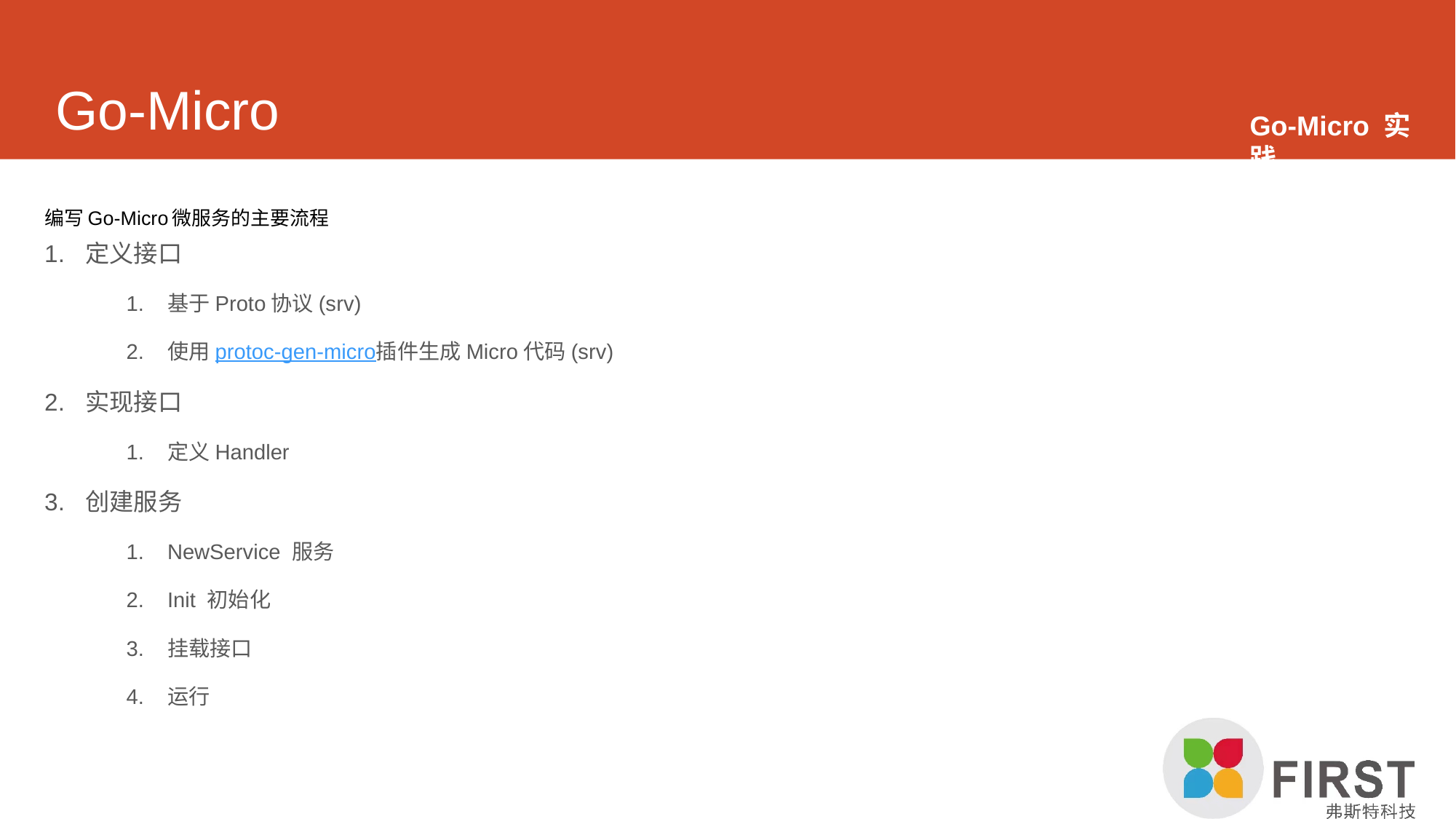

# Go-Micro
Go-Micro 实践
编写Go-Micro微服务的主要流程
定义接口
基于Proto协议(srv)
使用protoc-gen-micro插件生成Micro代码(srv)
实现接口
定义Handler
创建服务
NewService 服务
Init 初始化
挂载接口
运行